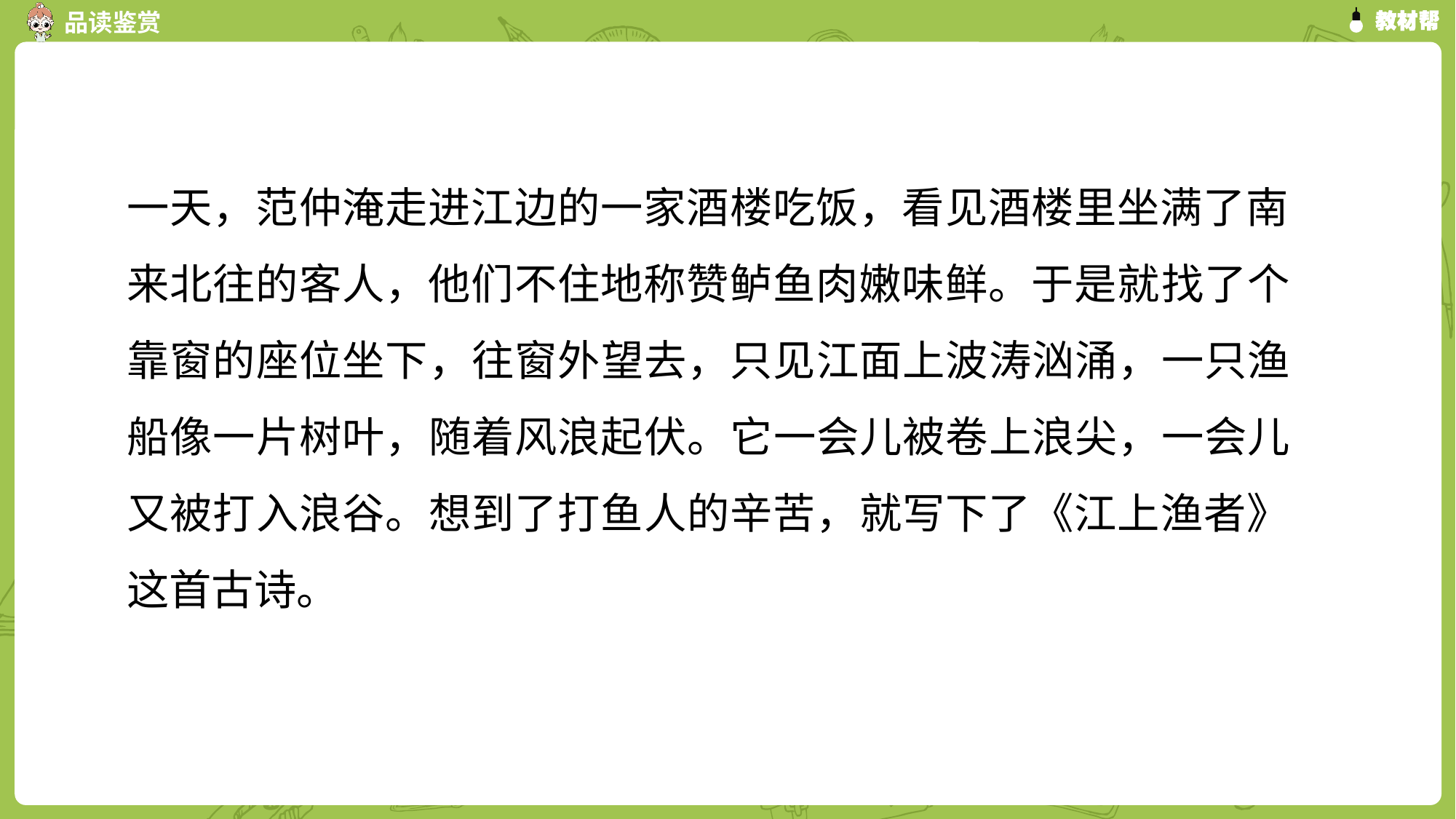

一天，范仲淹走进江边的一家酒楼吃饭，看见酒楼里坐满了南来北往的客人，他们不住地称赞鲈鱼肉嫩味鲜。于是就找了个靠窗的座位坐下，往窗外望去，只见江面上波涛汹涌，一只渔船像一片树叶，随着风浪起伏。它一会儿被卷上浪尖，一会儿又被打入浪谷。想到了打鱼人的辛苦，就写下了《江上渔者》这首古诗。